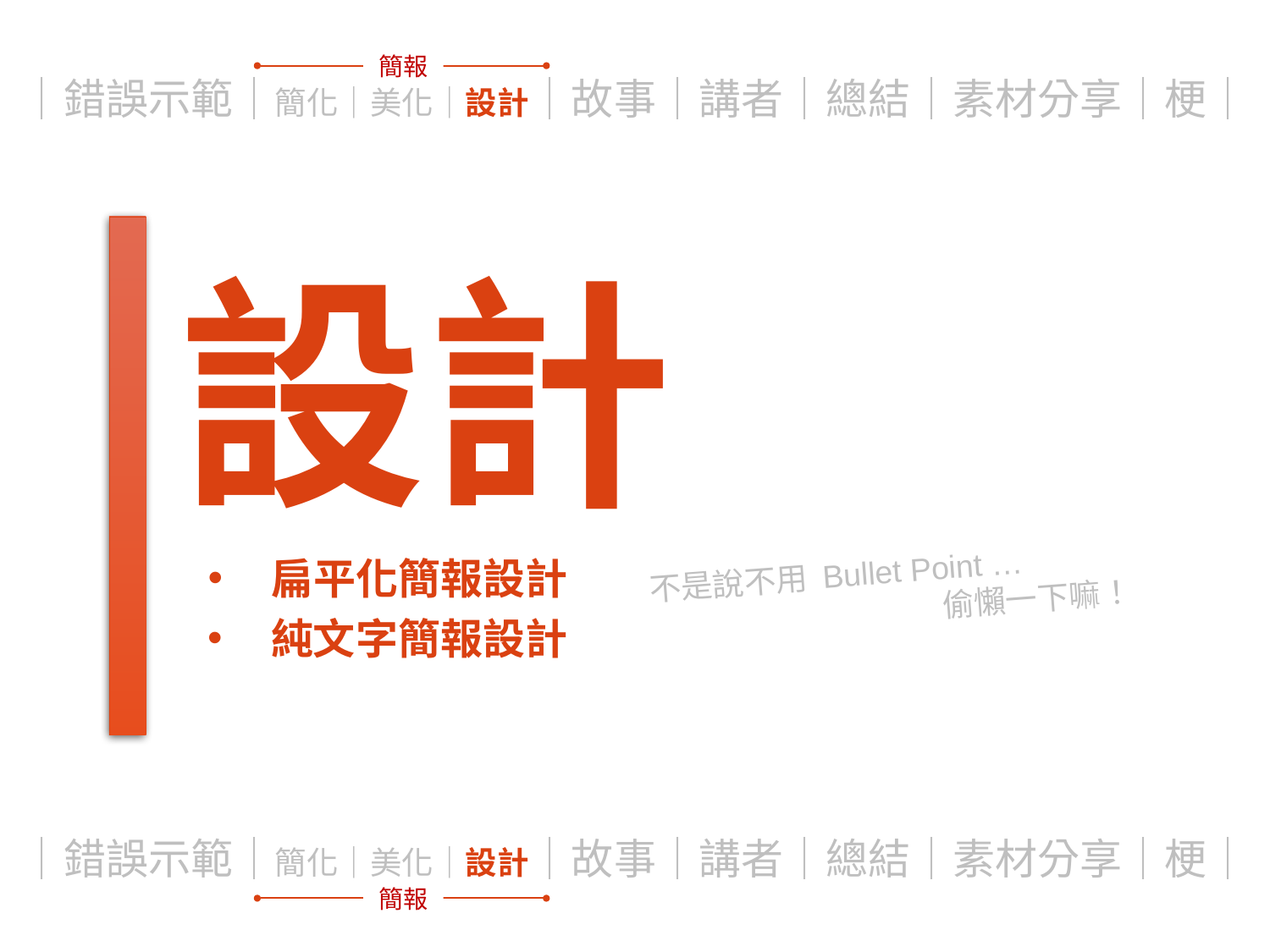

｜錯誤示範｜簡化｜美化｜設計｜故事｜講者｜總結｜素材分享｜梗｜
簡報

設計
不是說不用 Bullet Point …
偷懶一下嘛！
扁平化簡報設計
純文字簡報設計
｜錯誤示範｜簡化｜美化｜設計｜故事｜講者｜總結｜素材分享｜梗｜
簡報